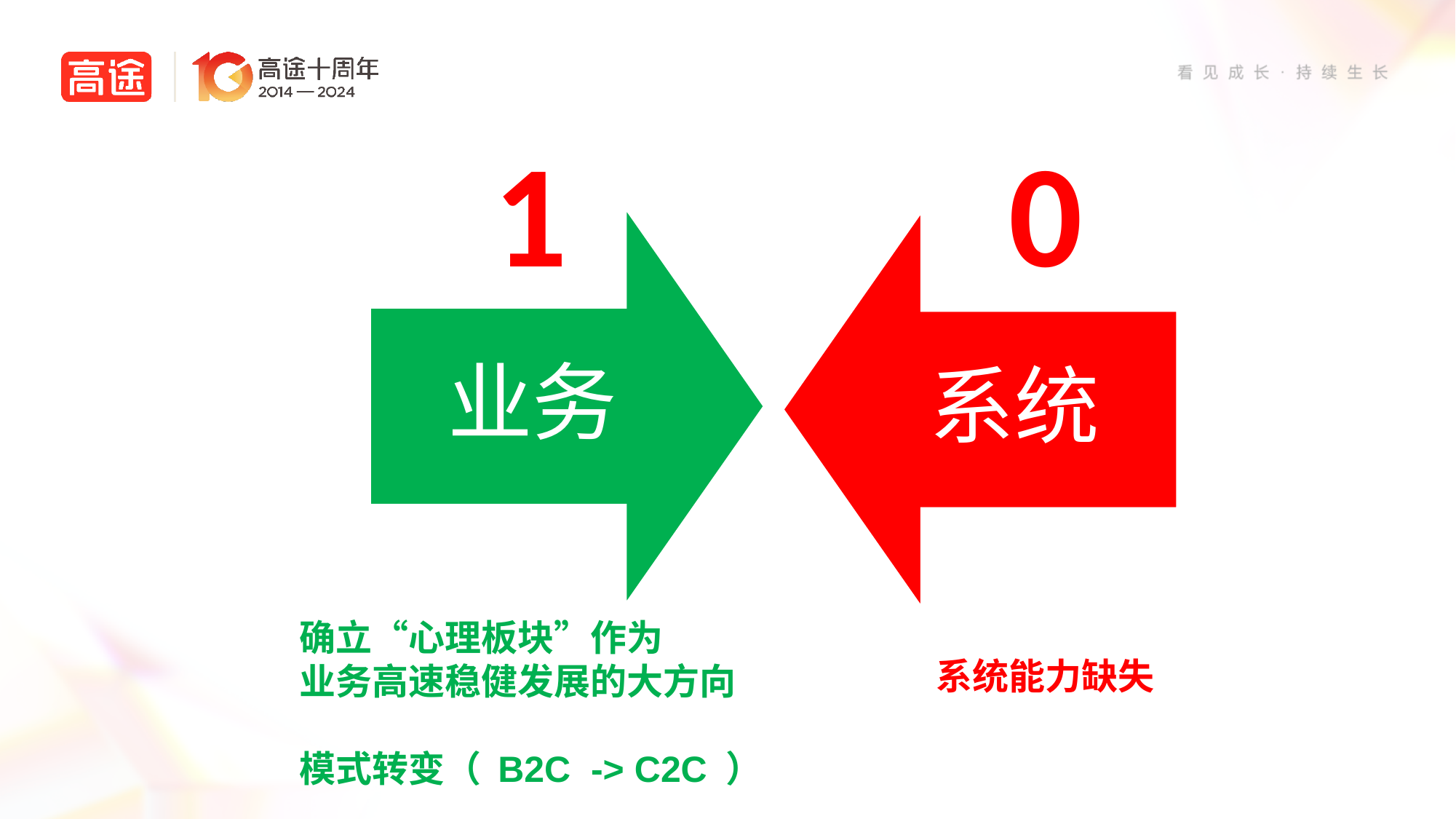

1
0
业务
系统
确立“心理板块”作为
业务高速稳健发展的大方向

模式转变（ B2C  -> C2C ）
系统能力缺失